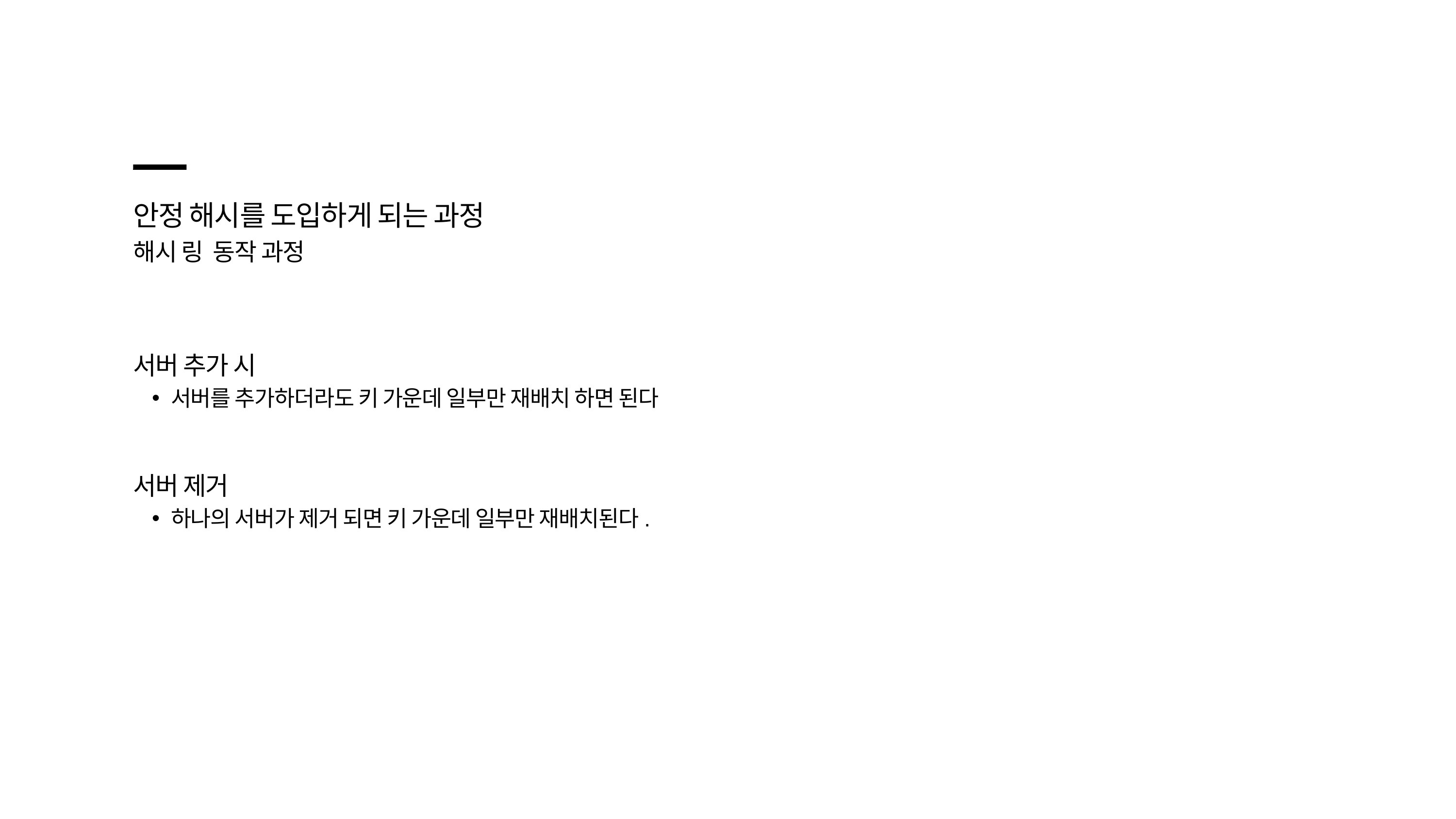

안정 해시를 도입하게 되는 과정
해시 링  동작 과정
서버 추가 시
서버를 추가하더라도 키 가운데 일부만 재배치 하면 된다
서버 제거
하나의 서버가 제거 되면 키 가운데 일부만 재배치된다.